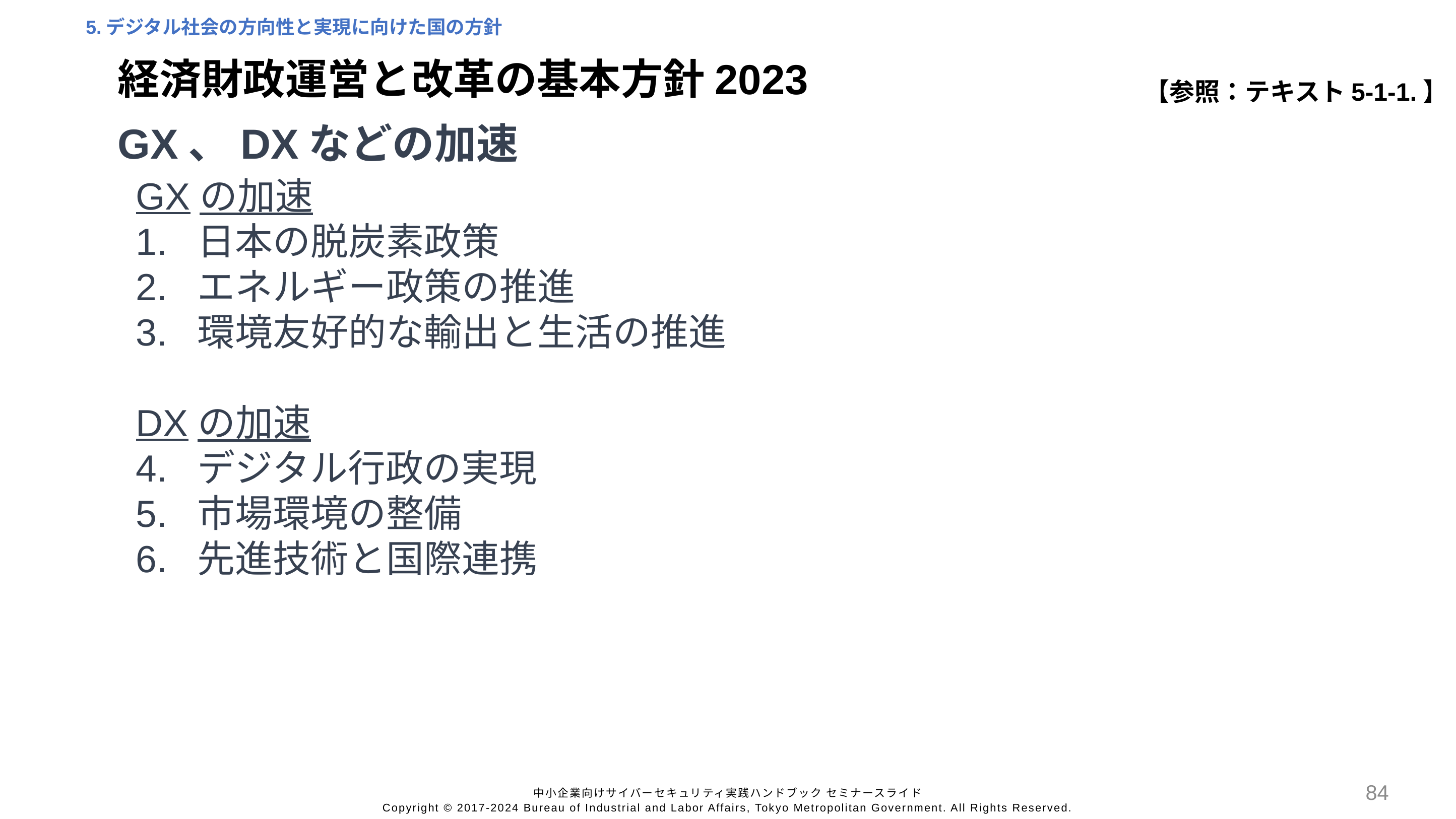

5.デジタル社会の方向性と実現に向けた国の方針
経済財政運営と改革の基本方針2023
【参照：テキスト5-1-1.】
GX、DXなどの加速
GXの加速
日本の脱炭素政策
エネルギー政策の推進
環境友好的な輸出と生活の推進

DXの加速
デジタル行政の実現
市場環境の整備
先進技術と国際連携
84